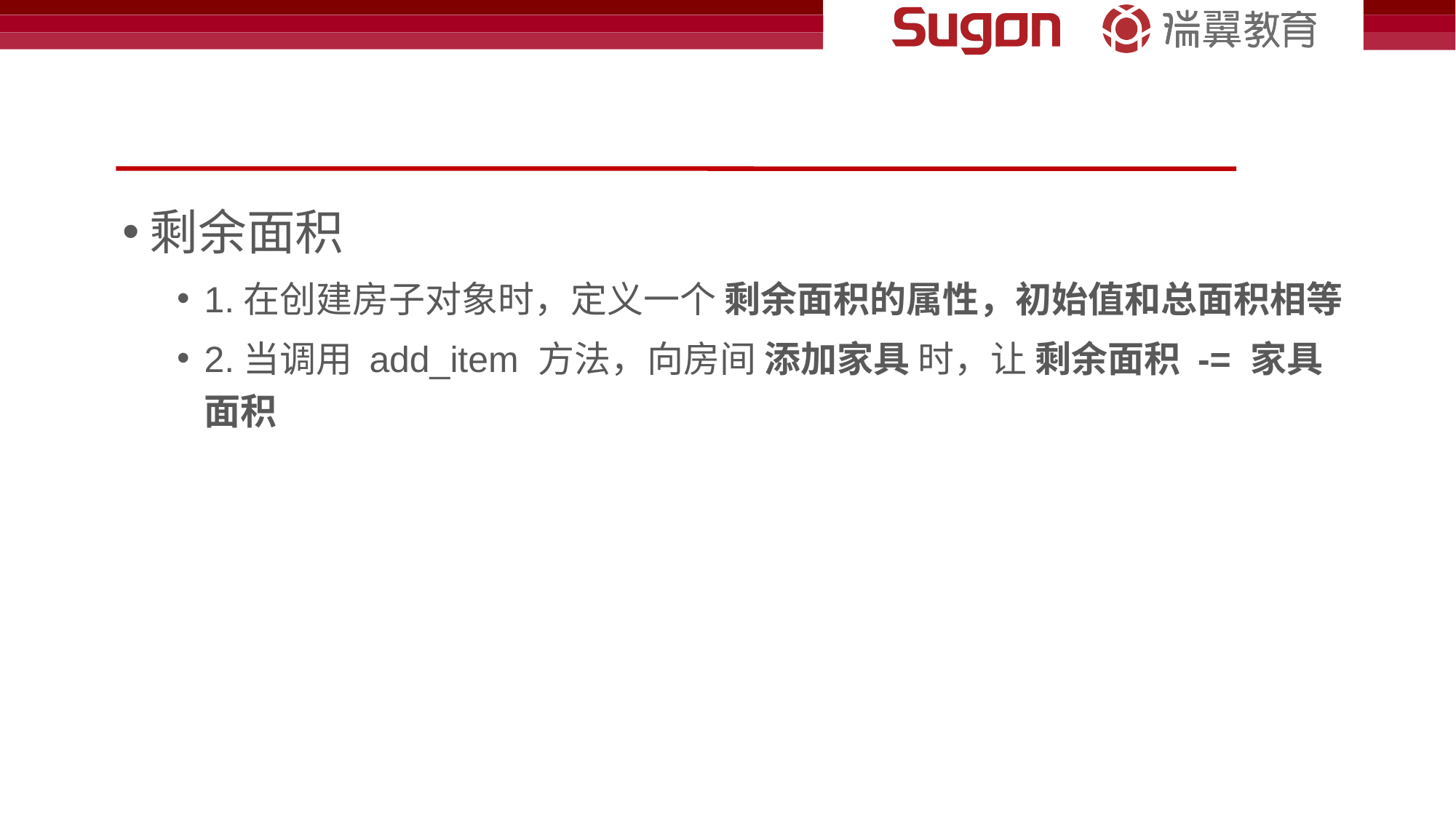

#
剩余面积
1.在创建房子对象时，定义一个 剩余面积的属性，初始值和总面积相等
2.当调用 add_item 方法，向房间 添加家具 时，让 剩余面积 -= 家具面积